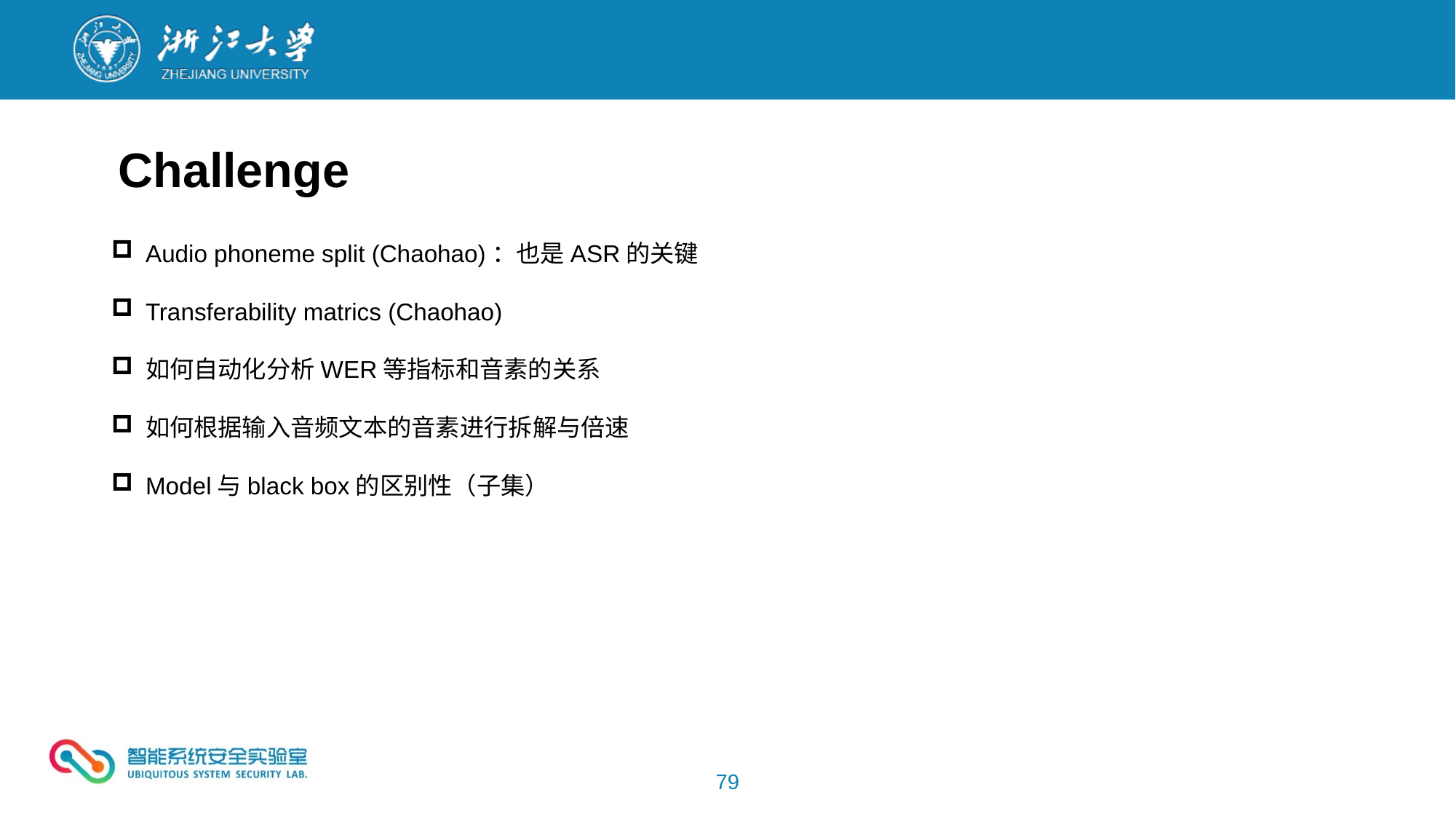

Challenge
Audio phoneme split (Chaohao)：也是ASR的关键
Transferability matrics (Chaohao)
如何自动化分析WER等指标和音素的关系
如何根据输入音频文本的音素进行拆解与倍速
Model与black box的区别性（子集）